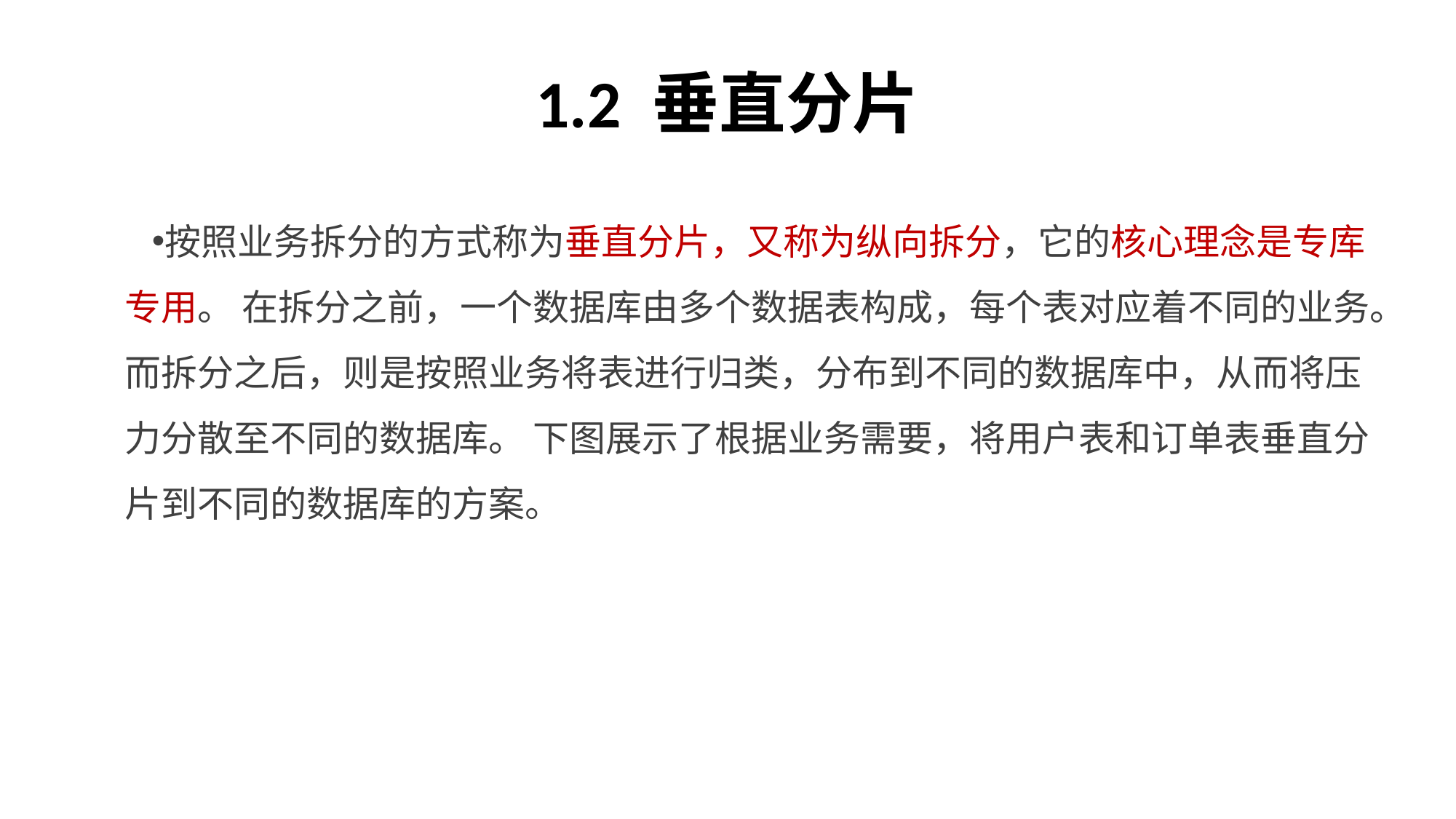

# 1.2 垂直分片
按照业务拆分的方式称为垂直分片，又称为纵向拆分，它的核心理念是专库专用。 在拆分之前，一个数据库由多个数据表构成，每个表对应着不同的业务。而拆分之后，则是按照业务将表进行归类，分布到不同的数据库中，从而将压力分散至不同的数据库。 下图展示了根据业务需要，将用户表和订单表垂直分片到不同的数据库的方案。